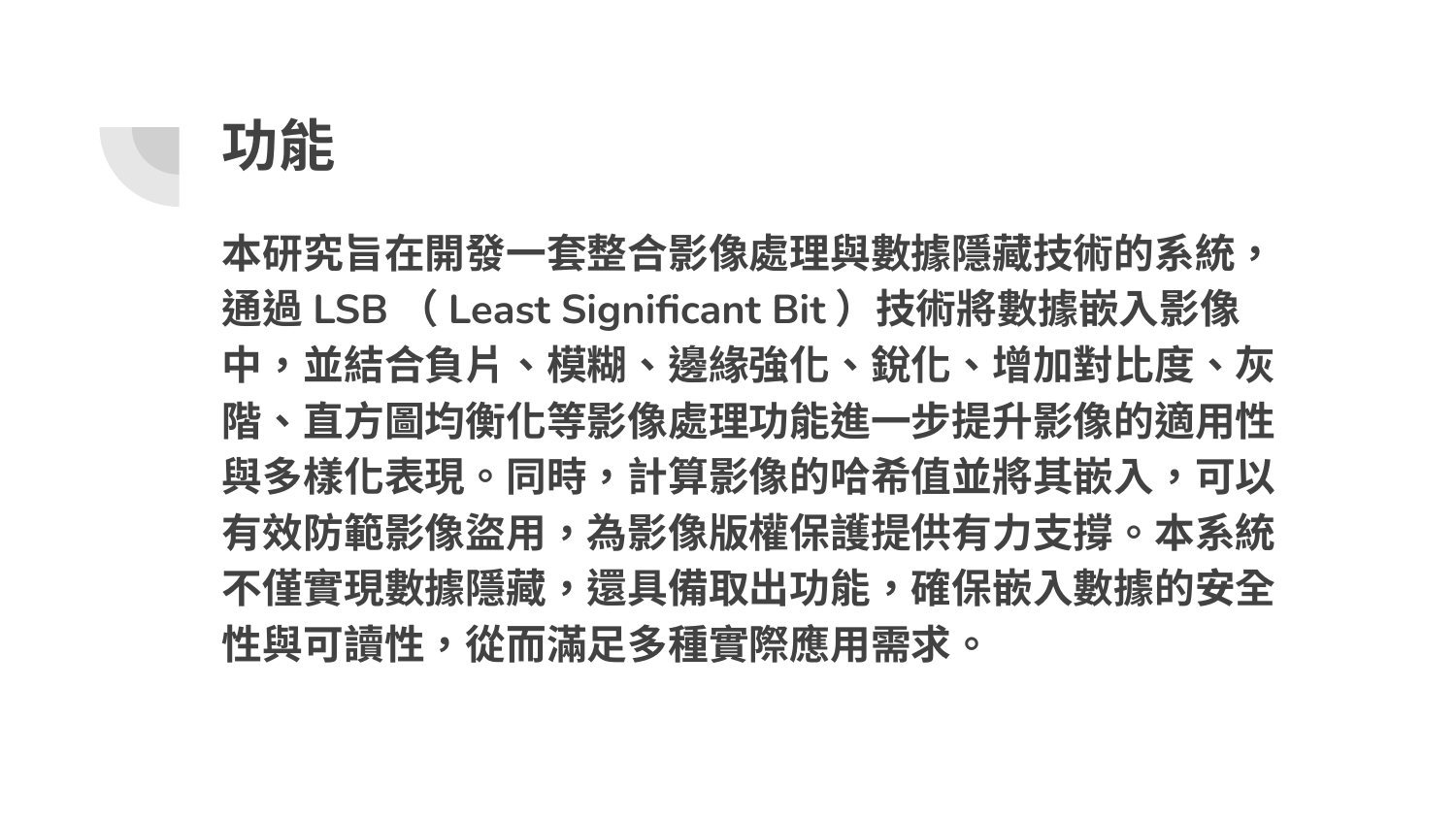

# 功能
本研究旨在開發一套整合影像處理與數據隱藏技術的系統，通過LSB（Least Significant Bit）技術將數據嵌入影像中，並結合負片、模糊、邊緣強化、銳化、增加對比度、灰階、直方圖均衡化等影像處理功能進一步提升影像的適用性與多樣化表現。同時，計算影像的哈希值並將其嵌入，可以有效防範影像盜用，為影像版權保護提供有力支撐。本系統不僅實現數據隱藏，還具備取出功能，確保嵌入數據的安全性與可讀性，從而滿足多種實際應用需求。